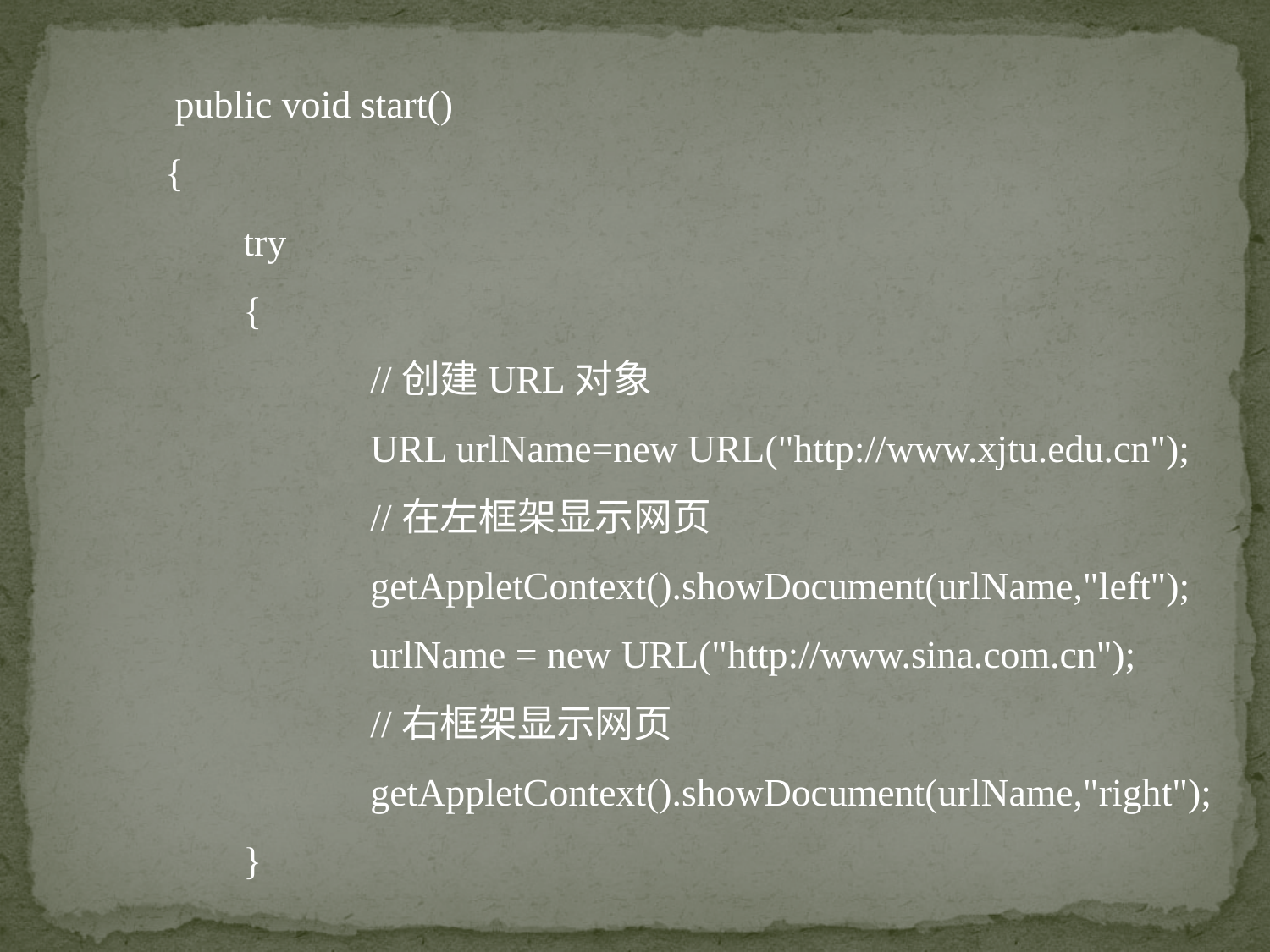

public void start()
     {
	try
	{
		//创建URL对象
		URL urlName=new URL("http://www.xjtu.edu.cn");
		//在左框架显示网页
		getAppletContext().showDocument(urlName,"left");
		urlName = new URL("http://www.sina.com.cn");
		//右框架显示网页
		getAppletContext().showDocument(urlName,"right");
	}